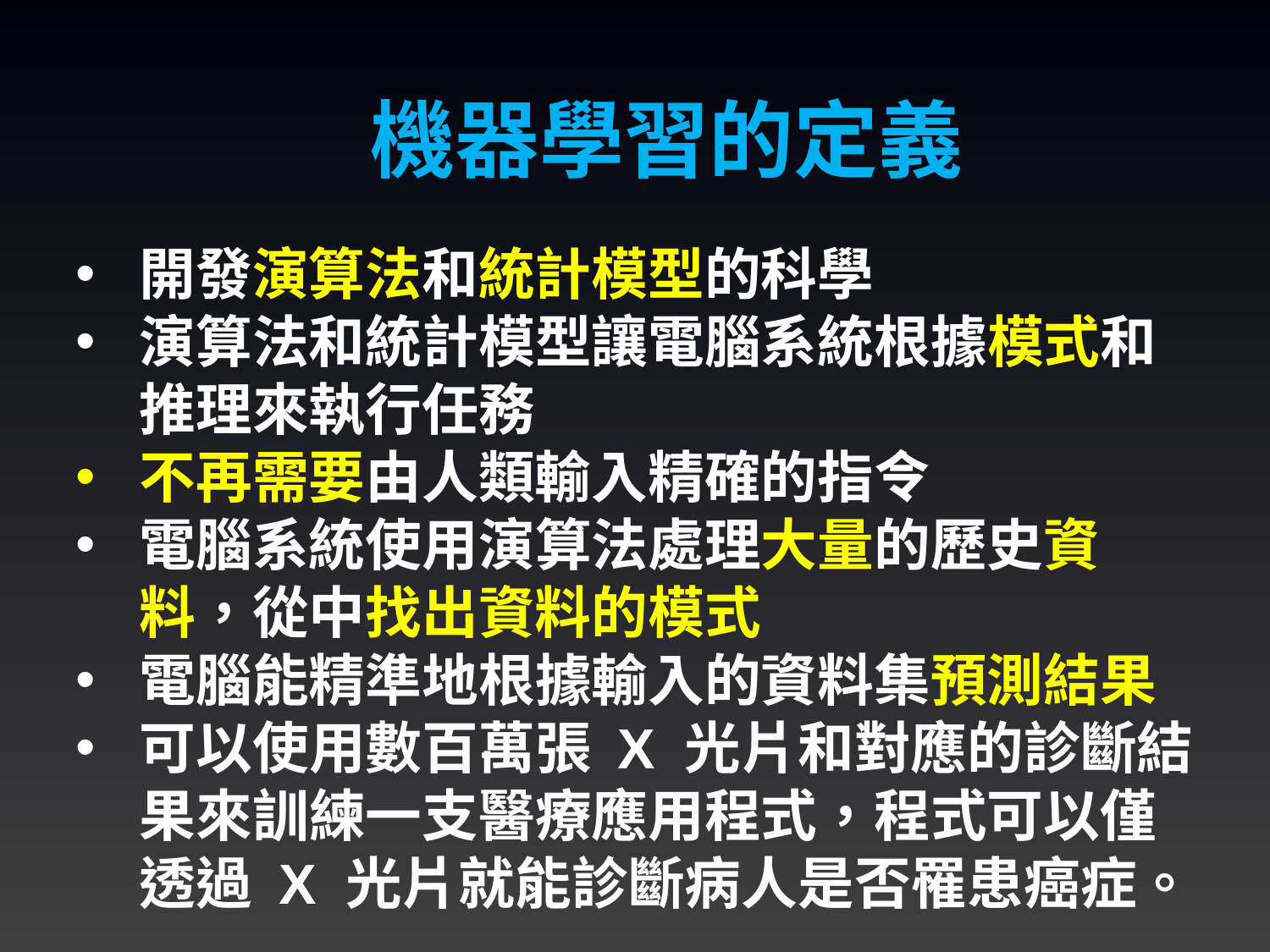

機器學習的定義
開發演算法和統計模型的科學
演算法和統計模型讓電腦系統根據模式和推理來執行任務
不再需要由人類輸入精確的指令
電腦系統使用演算法處理大量的歷史資料，從中找出資料的模式
電腦能精準地根據輸入的資料集預測結果
可以使用數百萬張 X 光片和對應的診斷結果來訓練一支醫療應用程式，程式可以僅透過 X 光片就能診斷病人是否罹患癌症。